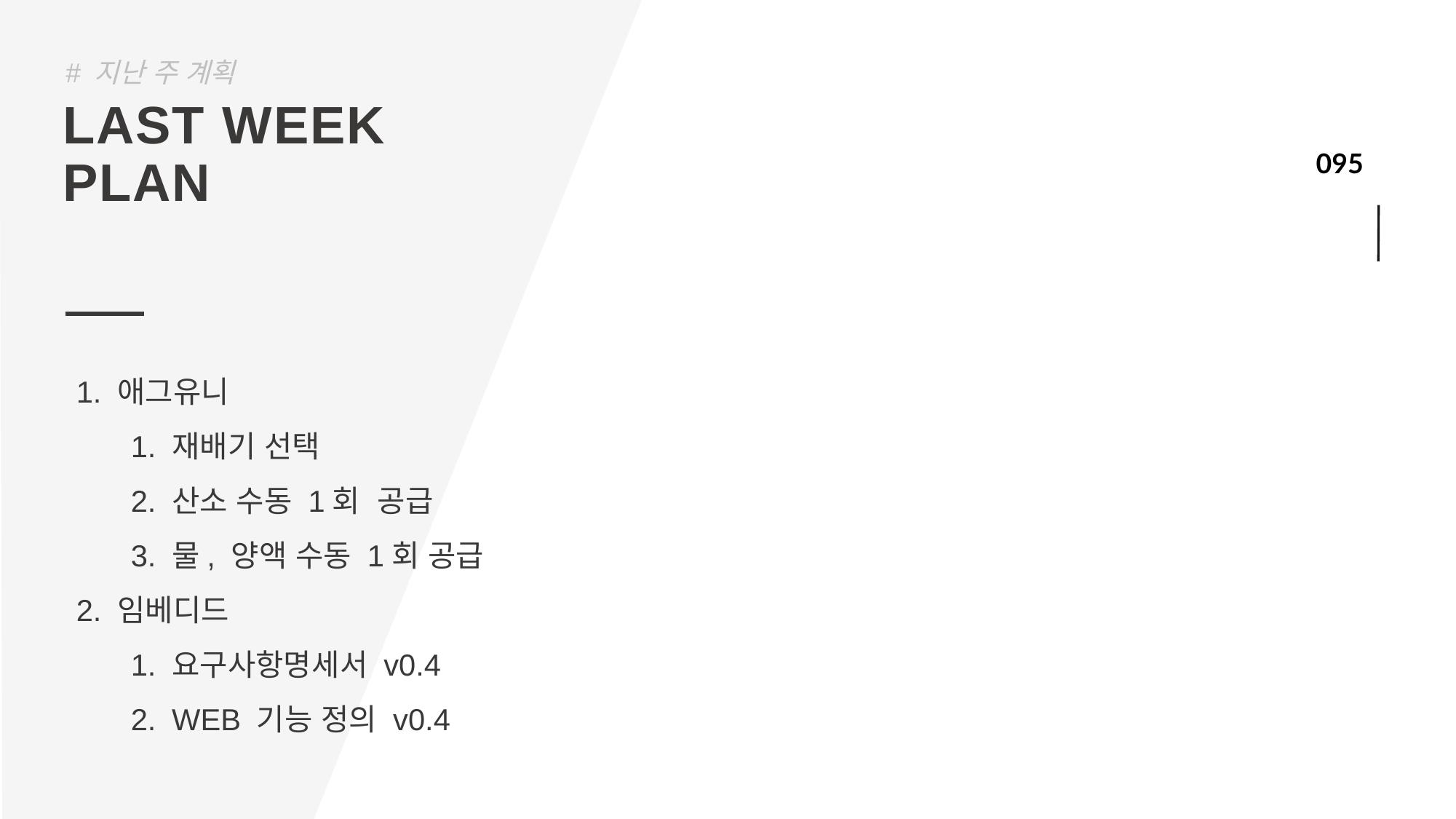

# 지난 주 계획
LAST WEEK
PLAN
애그유니
재배기 선택
산소 수동 1회  공급
물, 양액 수동 1회 공급
임베디드
요구사항명세서 v0.4
WEB 기능 정의 v0.4